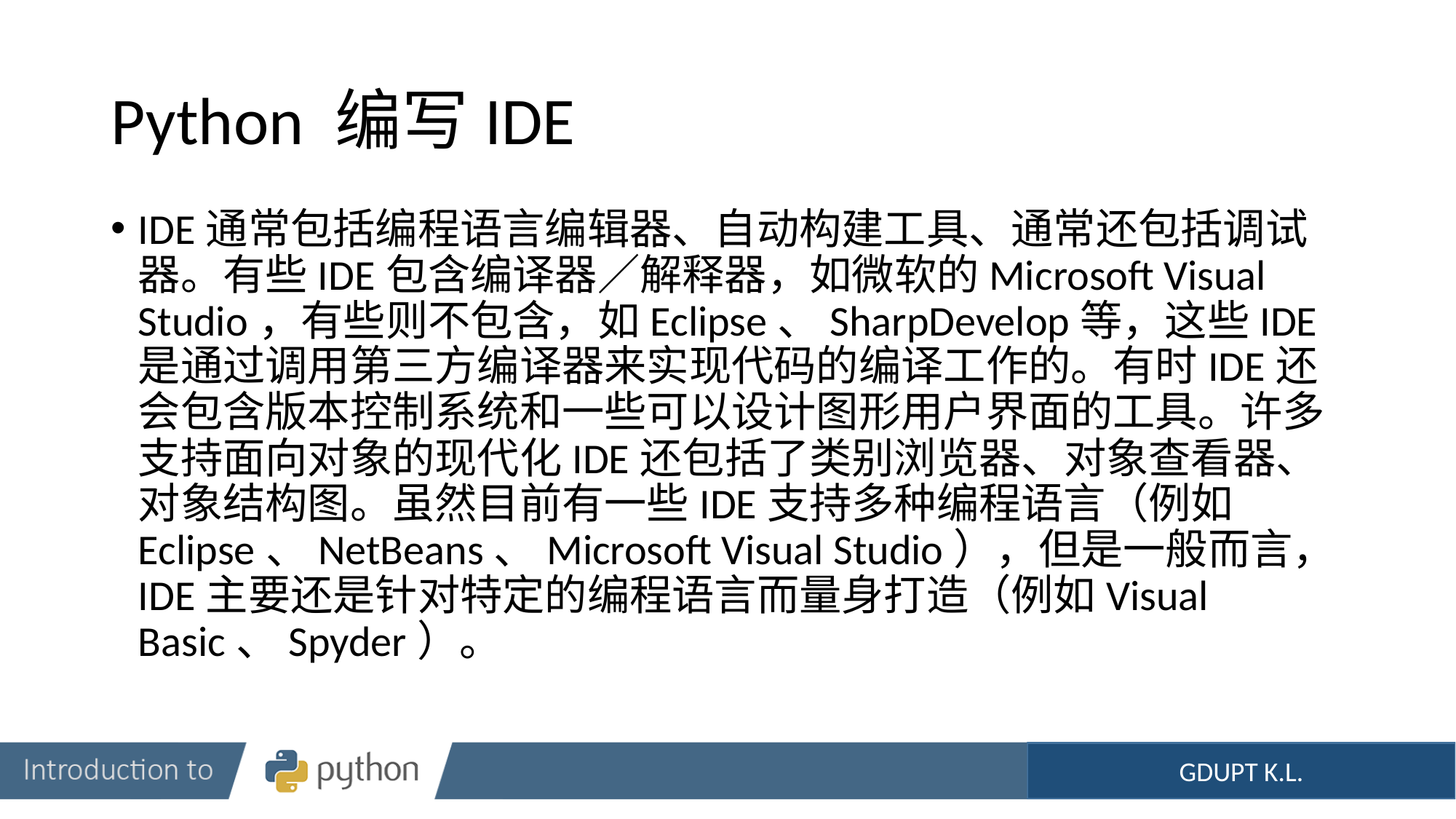

# Python 编写IDE
IDE通常包括编程语言编辑器、自动构建工具、通常还包括调试器。有些IDE包含编译器／解释器，如微软的Microsoft Visual Studio，有些则不包含，如Eclipse、SharpDevelop等，这些IDE是通过调用第三方编译器来实现代码的编译工作的。有时IDE还会包含版本控制系统和一些可以设计图形用户界面的工具。许多支持面向对象的现代化IDE还包括了类别浏览器、对象查看器、对象结构图。虽然目前有一些IDE支持多种编程语言（例如Eclipse、NetBeans、Microsoft Visual Studio），但是一般而言，IDE主要还是针对特定的编程语言而量身打造（例如Visual Basic、Spyder）。